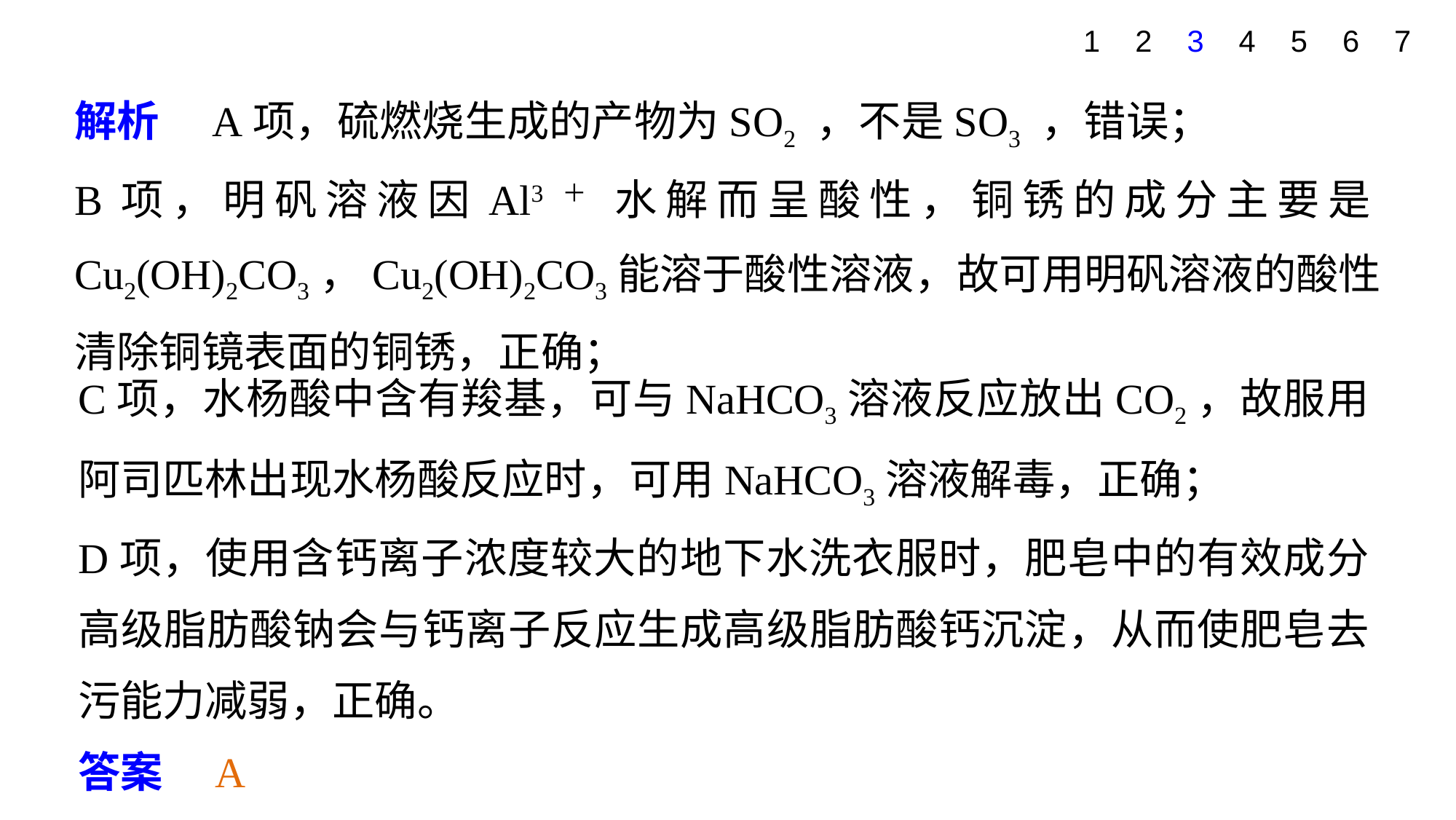

1
2
3
4
5
6
7
解析　A项，硫燃烧生成的产物为SO2 ，不是SO3 ，错误；
B项，明矾溶液因Al3＋ 水解而呈酸性，铜锈的成分主要是Cu2(OH)2CO3，Cu2(OH)2CO3能溶于酸性溶液，故可用明矾溶液的酸性清除铜镜表面的铜锈，正确；
C项，水杨酸中含有羧基，可与NaHCO3溶液反应放出CO2，故服用阿司匹林出现水杨酸反应时，可用NaHCO3溶液解毒，正确；
D项，使用含钙离子浓度较大的地下水洗衣服时，肥皂中的有效成分高级脂肪酸钠会与钙离子反应生成高级脂肪酸钙沉淀，从而使肥皂去污能力减弱，正确。
答案　A